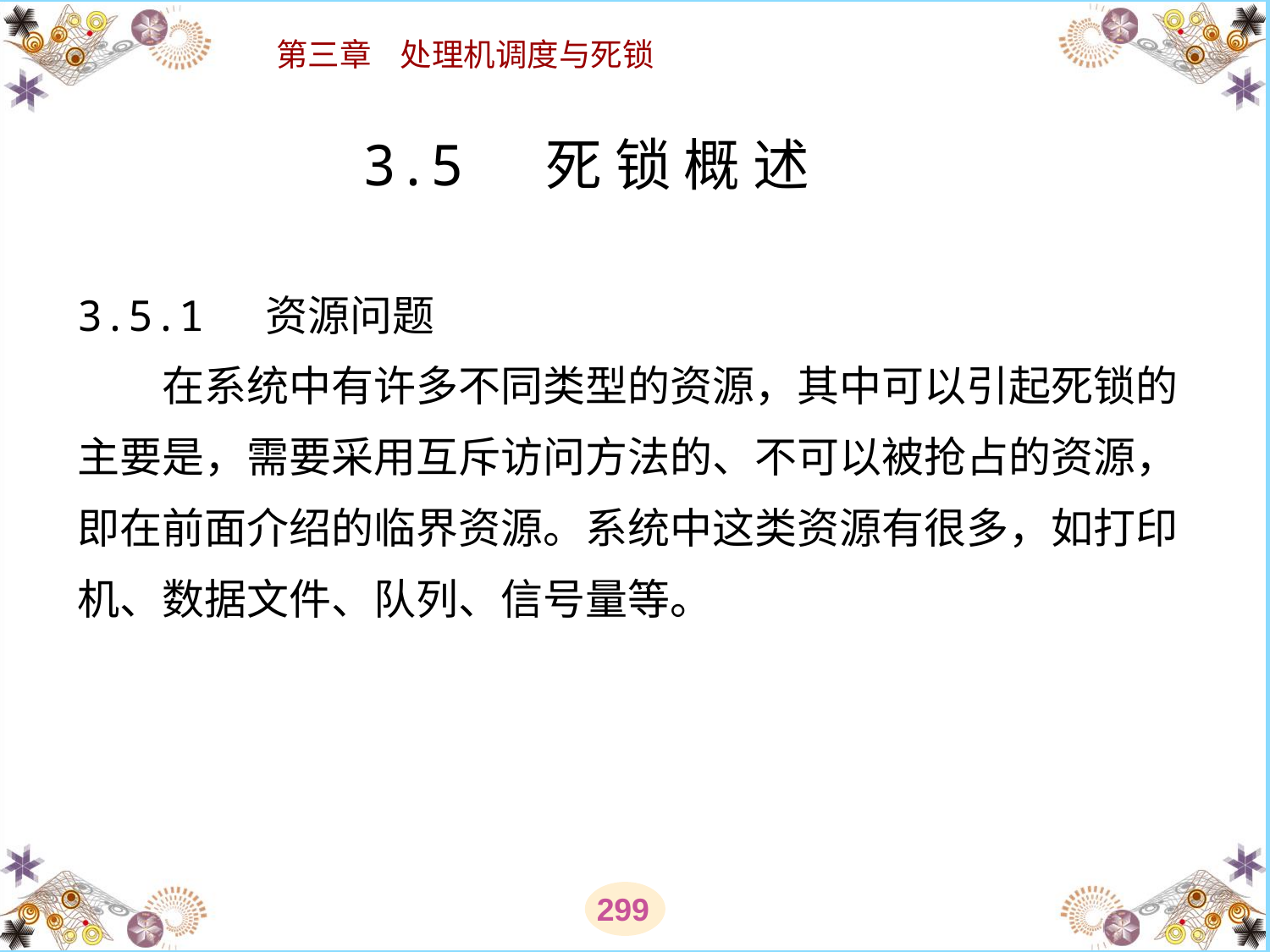

# 3.5  死 锁 概 述 3.5.1  资源问题 　　在系统中有许多不同类型的资源，其中可以引起死锁的主要是，需要采用互斥访问方法的、不可以被抢占的资源，即在前面介绍的临界资源。系统中这类资源有很多，如打印机、数据文件、队列、信号量等。